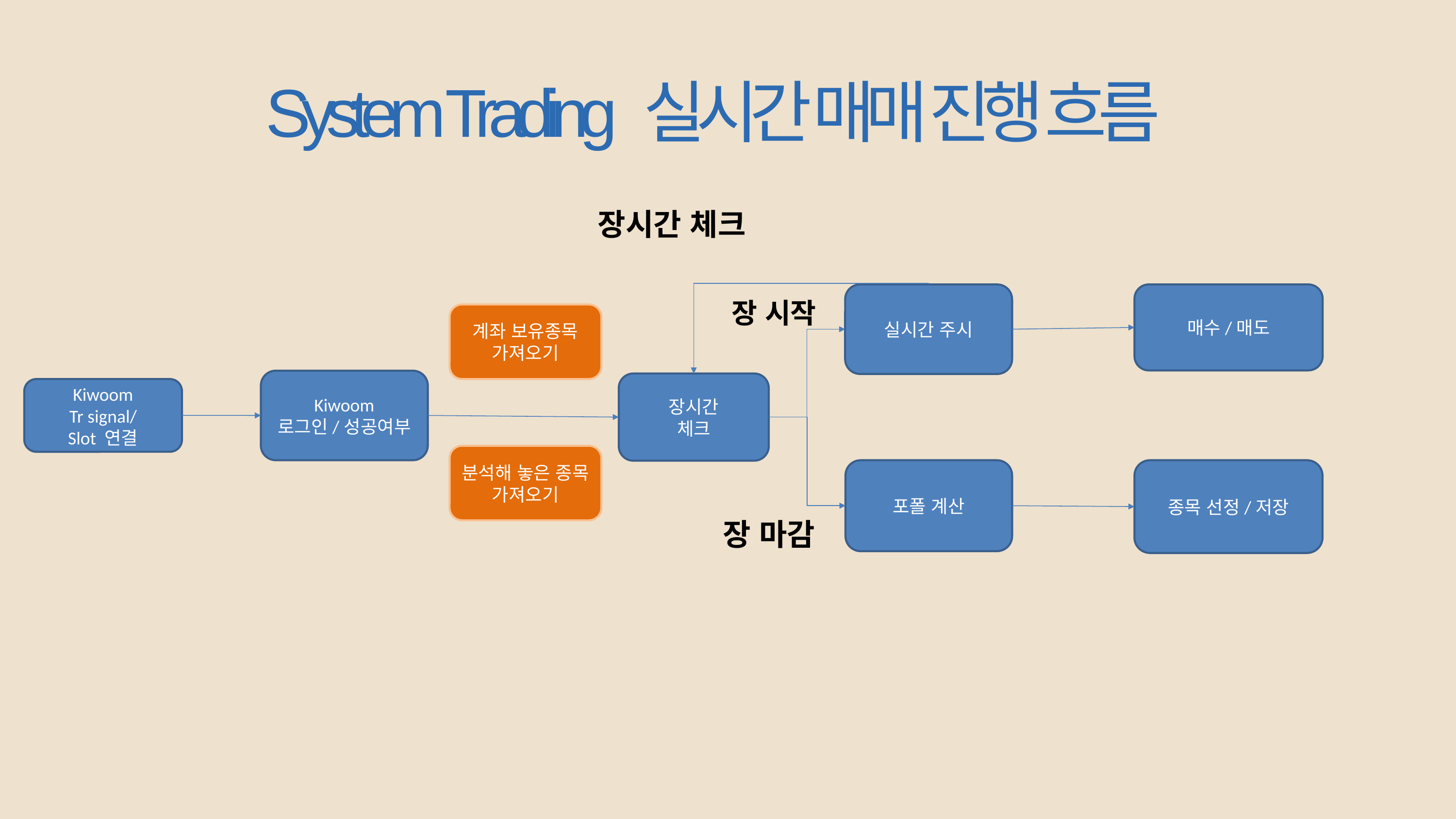

System Trading 실시간 매매 진행 흐름
장시간 체크
실시간 주시
매수/매도
장 시작
계좌 보유종목 가져오기
Kiwoom
로그인/성공여부
장시간
체크
Kiwoom
Tr signal/
Slot 연결
분석해 놓은 종목 가져오기
포폴 계산
종목 선정/저장
장 마감